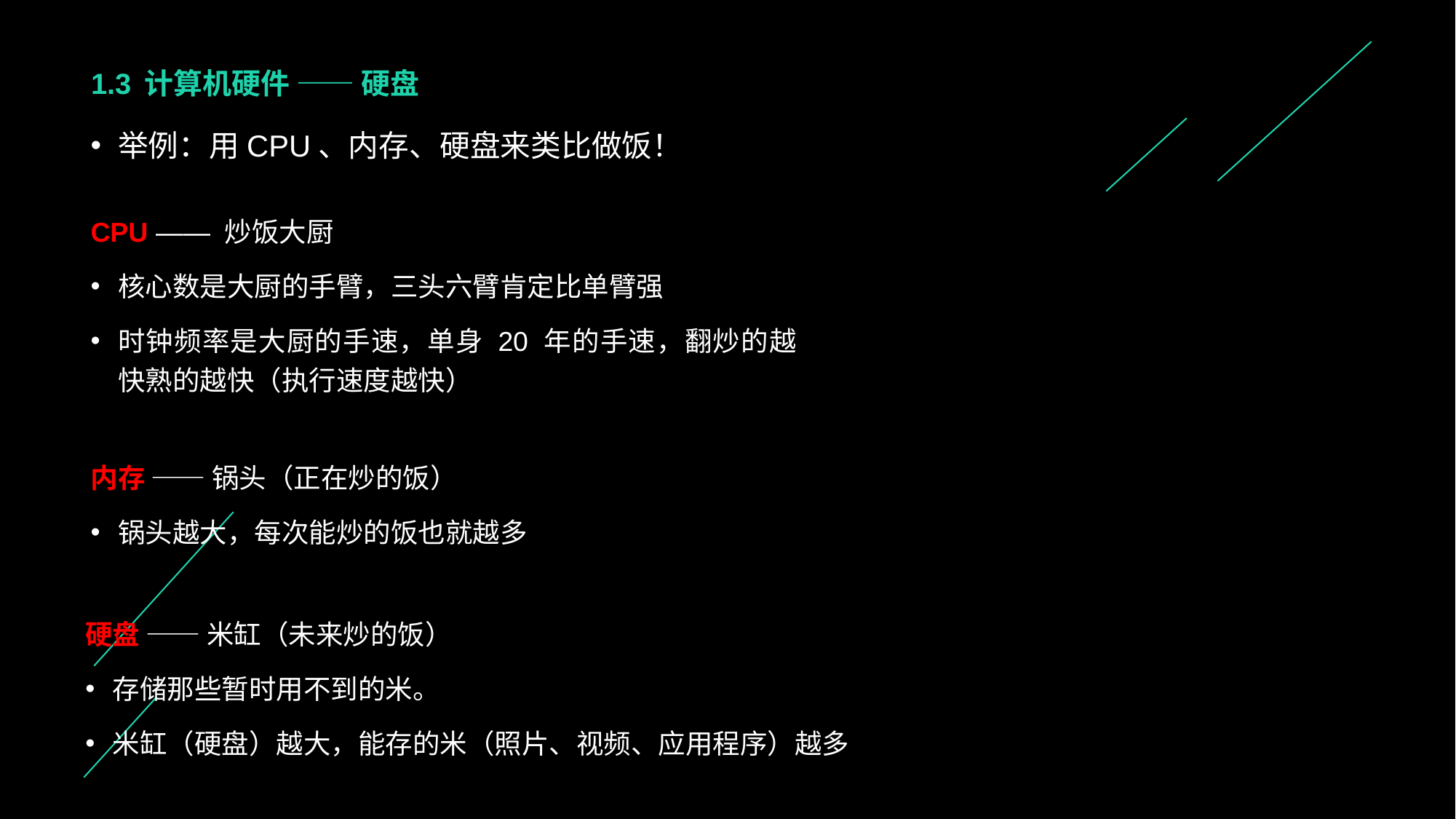

# 1.3 计算机硬件 —— 硬盘
举例：用CPU、内存、硬盘来类比做饭！

CPU —— 炒饭大厨
核心数是大厨的手臂，三头六臂肯定比单臂强
时钟频率是大厨的手速，单身 20 年的手速，翻炒的越快熟的越快（执行速度越快）
内存 —— 锅头（正在炒的饭）
锅头越大，每次能炒的饭也就越多
硬盘 —— 米缸（未来炒的饭）
存储那些暂时用不到的米。
米缸（硬盘）越大，能存的米（照片、视频、应用程序）越多